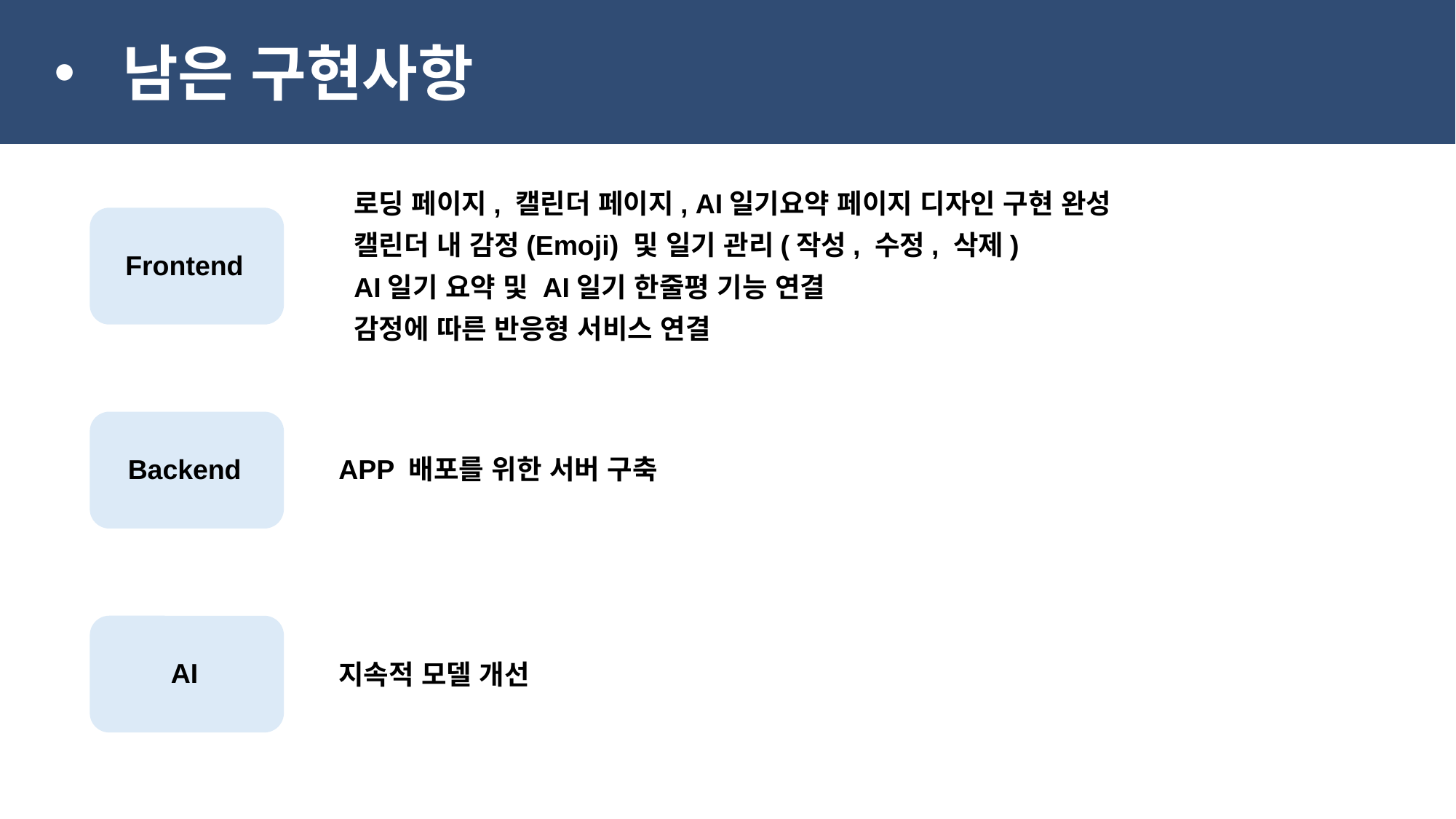

남은 구현사항
로딩 페이지, 캘린더 페이지, AI일기요약 페이지 디자인 구현 완성
캘린더 내 감정(Emoji) 및 일기 관리(작성, 수정, 삭제)
AI일기 요약 및 AI일기 한줄평 기능 연결
감정에 따른 반응형 서비스 연결

Frontend

Backend
APP 배포를 위한 서버 구축

AI
지속적 모델 개선